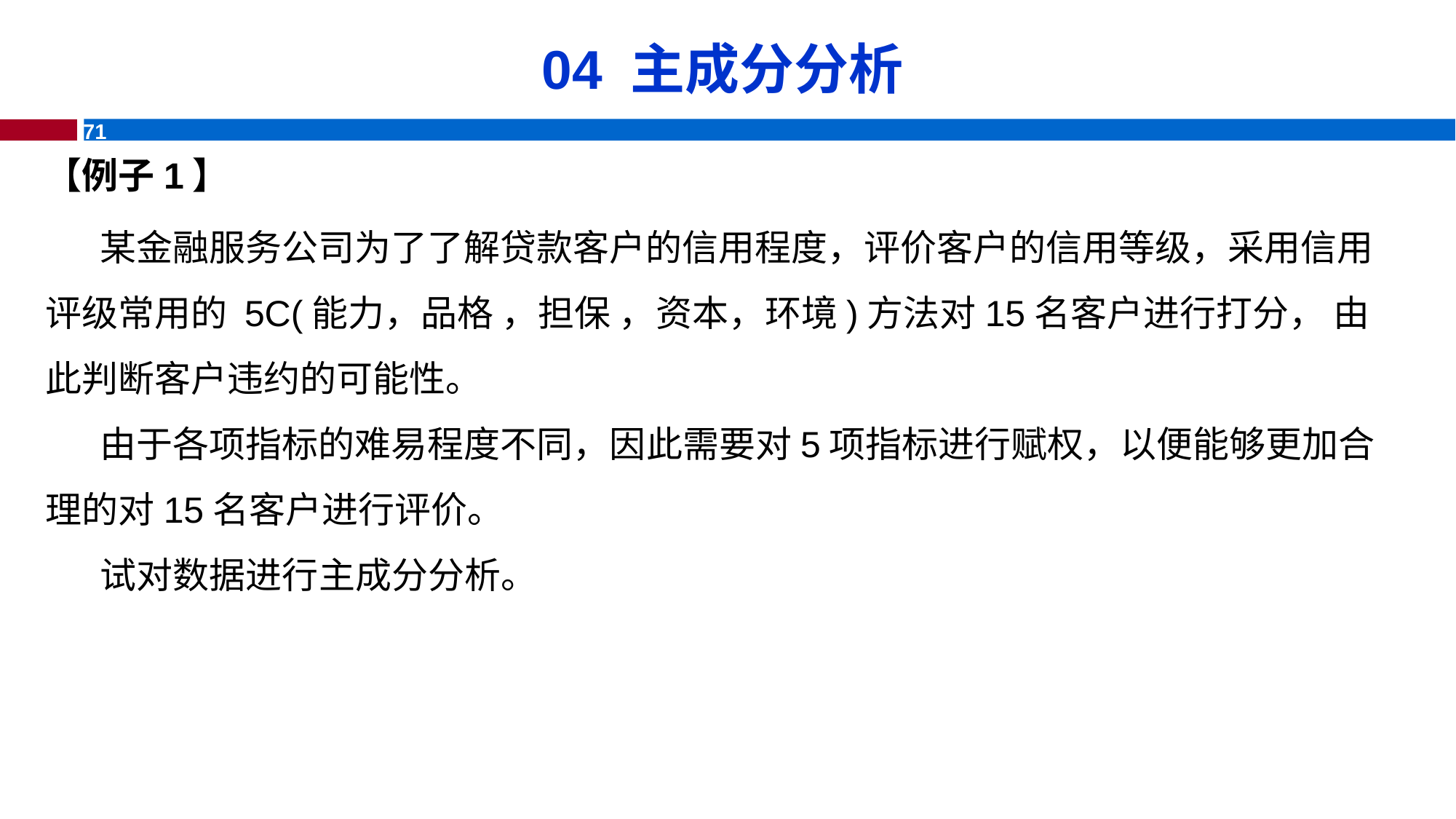

# 04 主成分分析
【例子1】
某金融服务公司为了了解贷款客户的信用程度，评价客户的信用等级，采用信用评级常用的 5C(能力，品格 ，担保 ，资本，环境)方法对15名客户进行打分， 由此判断客户违约的可能性。
由于各项指标的难易程度不同，因此需要对5项指标进行赋权，以便能够更加合理的对15名客户进行评价。
试对数据进行主成分分析。